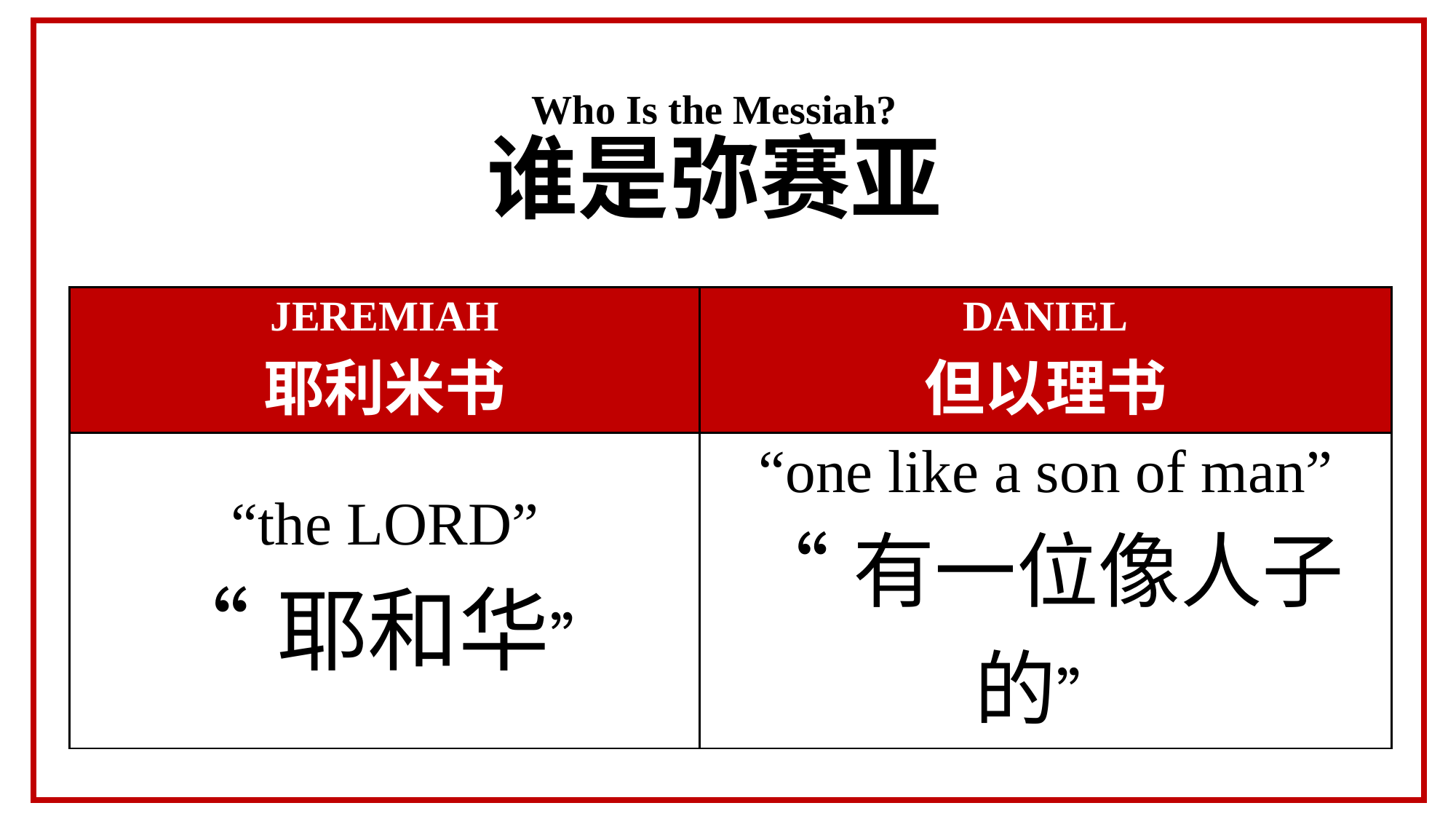

# Who Is the Messiah? 谁是弥赛亚
| JEREMIAH 耶利米书 | DANIEL 但以理书 |
| --- | --- |
| “the LORD” “耶和华” | “one like a son of man” “有一位像人子的” |